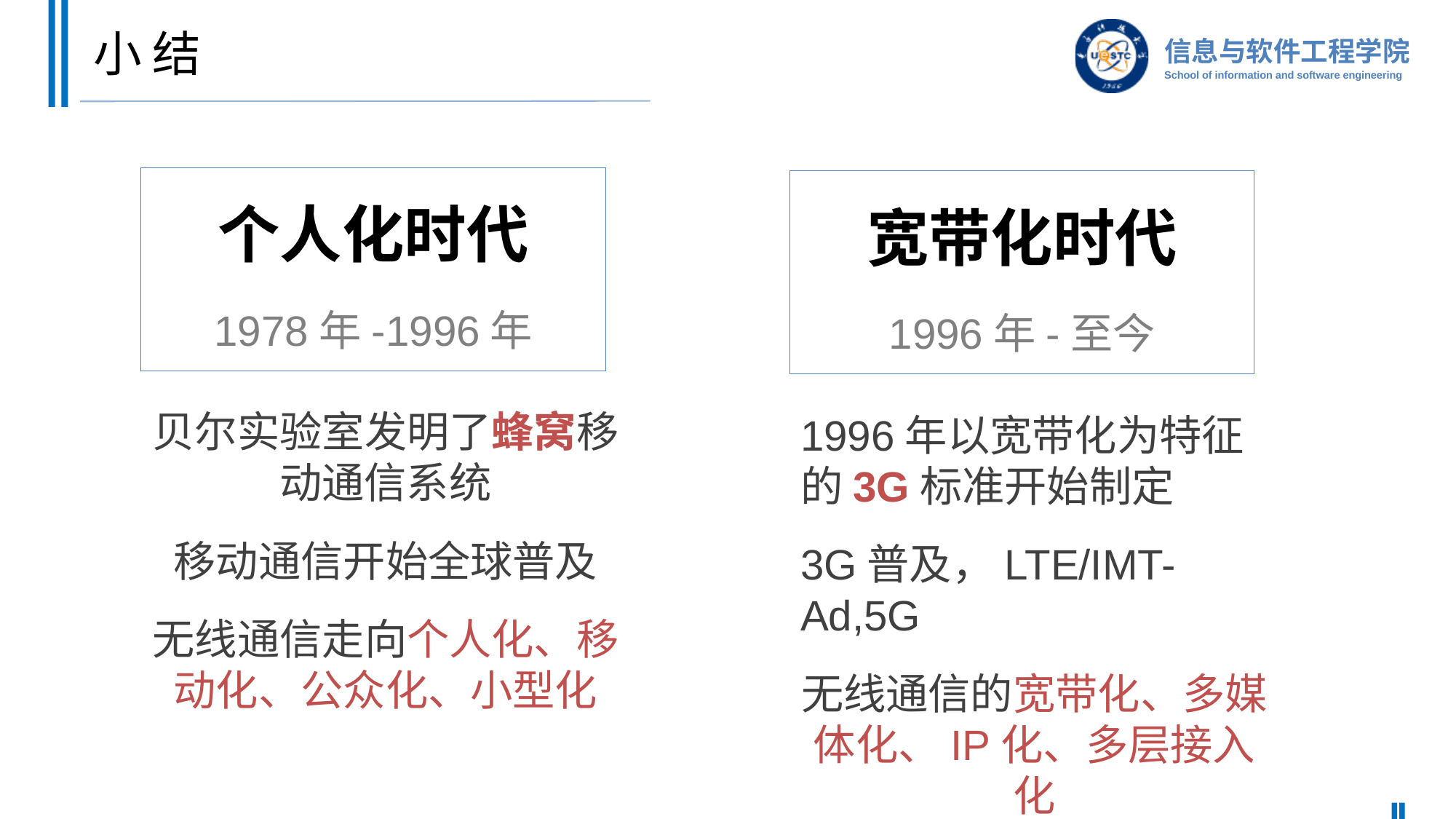

# 小 结
个人化时代
1978年-1996年

宽带化时代
1996年-至今

贝尔实验室发明了蜂窝移动通信系统
移动通信开始全球普及
无线通信走向个人化、移动化、公众化、小型化
1996年以宽带化为特征的3G标准开始制定
3G普及，LTE/IMT-Ad,5G
无线通信的宽带化、多媒体化、IP化、多层接入化